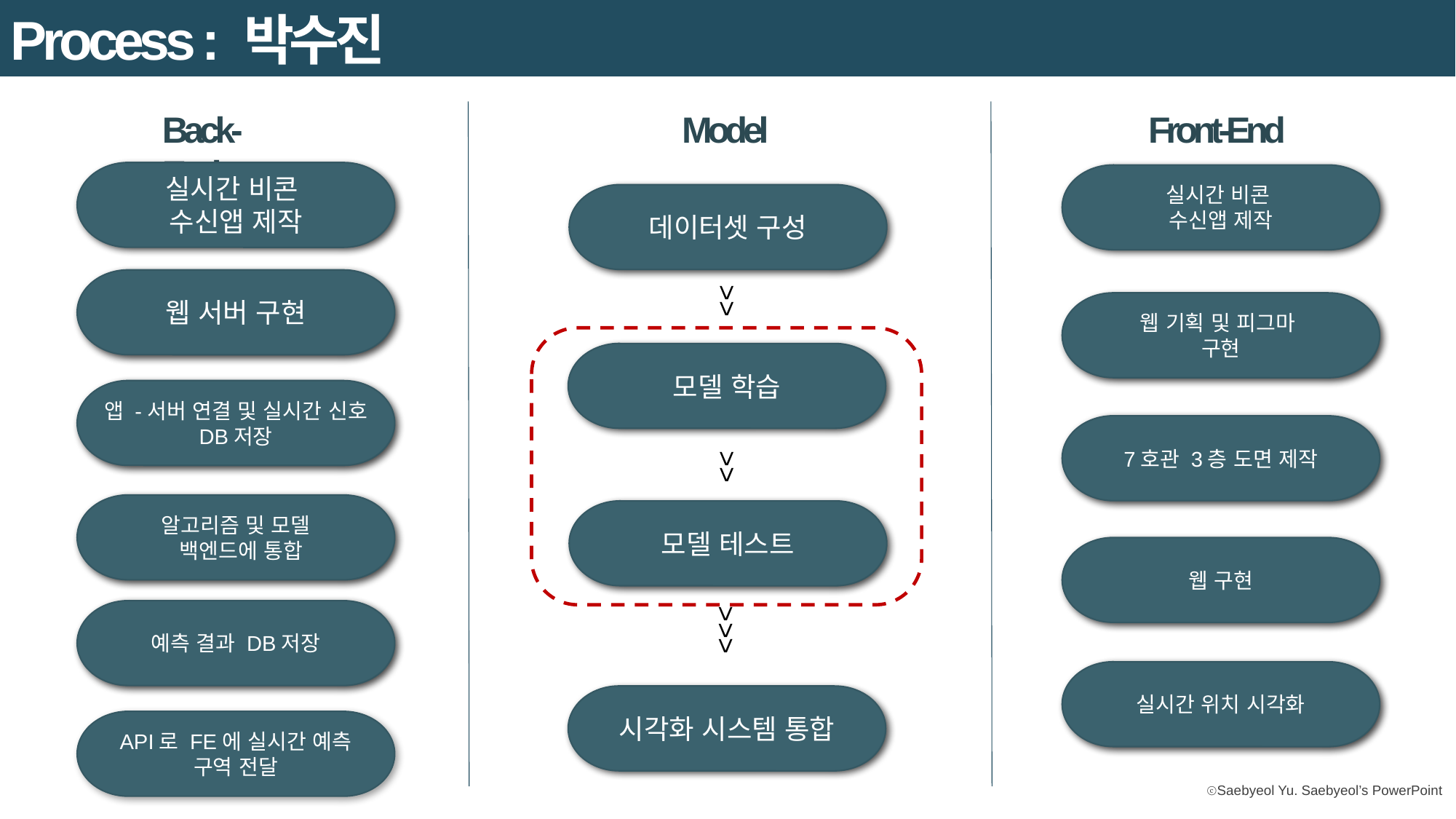

Process : 박수진

Back-End
Model
Front-End
실시간 비콘
수신앱 제작
실시간 비콘
수신앱 제작
데이터셋 구성
웹 서버 구현
>>
웹 기획 및 피그마
구현

모델 학습
앱 -서버 연결 및 실시간 신호 DB저장
7호관 3층 도면 제작
>>
알고리즘 및 모델
 백엔드에 통합
모델 테스트
웹 구현
예측 결과 DB저장
>>>
실시간 위치 시각화
시각화 시스템 통합
API로 FE에 실시간 예측 구역 전달